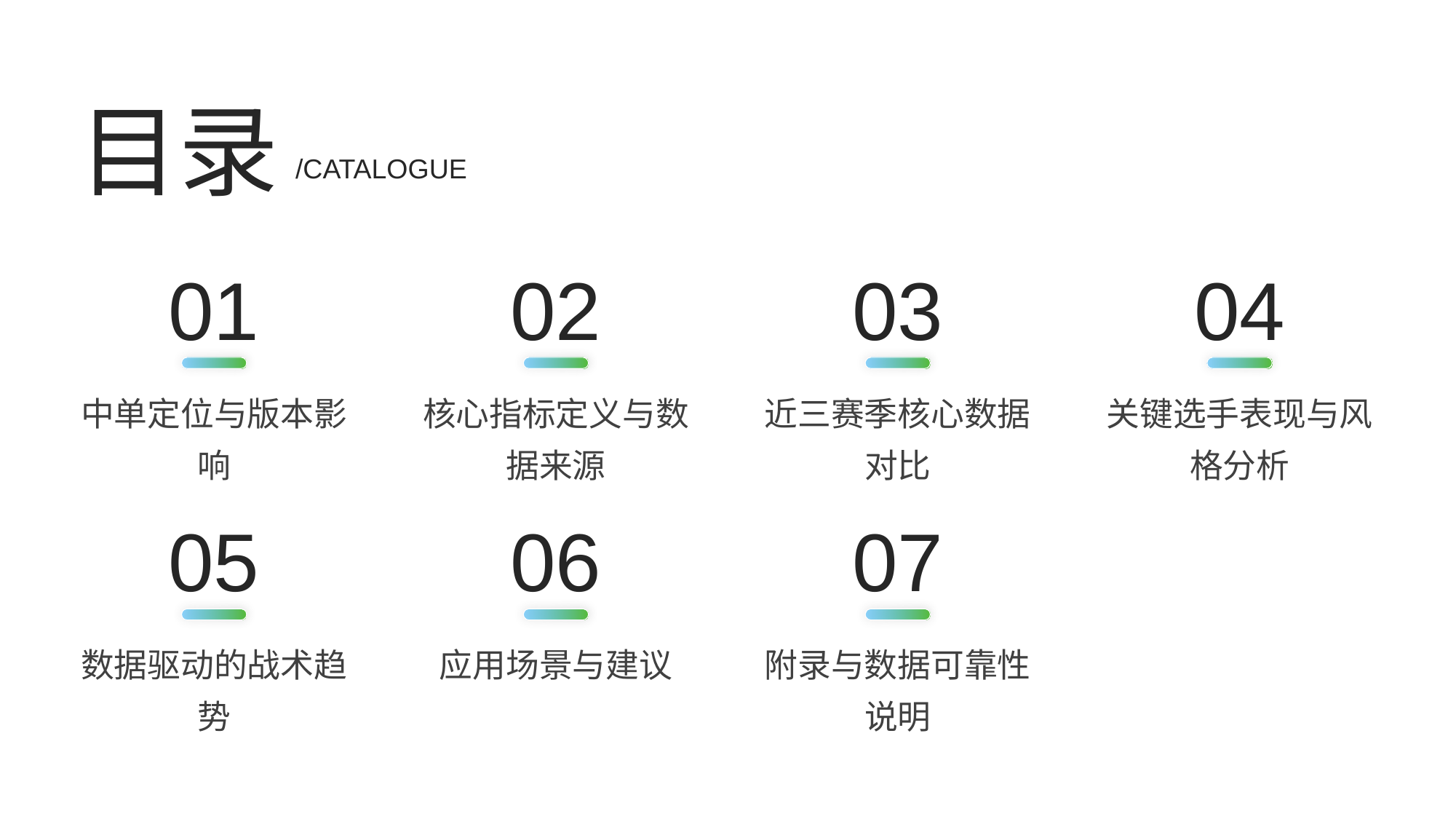

目录
/CATALOGUE
01
02
03
04

中单定位与版本影响
核心指标定义与数据来源
近三赛季核心数据对比
关键选手表现与风格分析
05
06
07

数据驱动的战术趋势
应用场景与建议
附录与数据可靠性说明